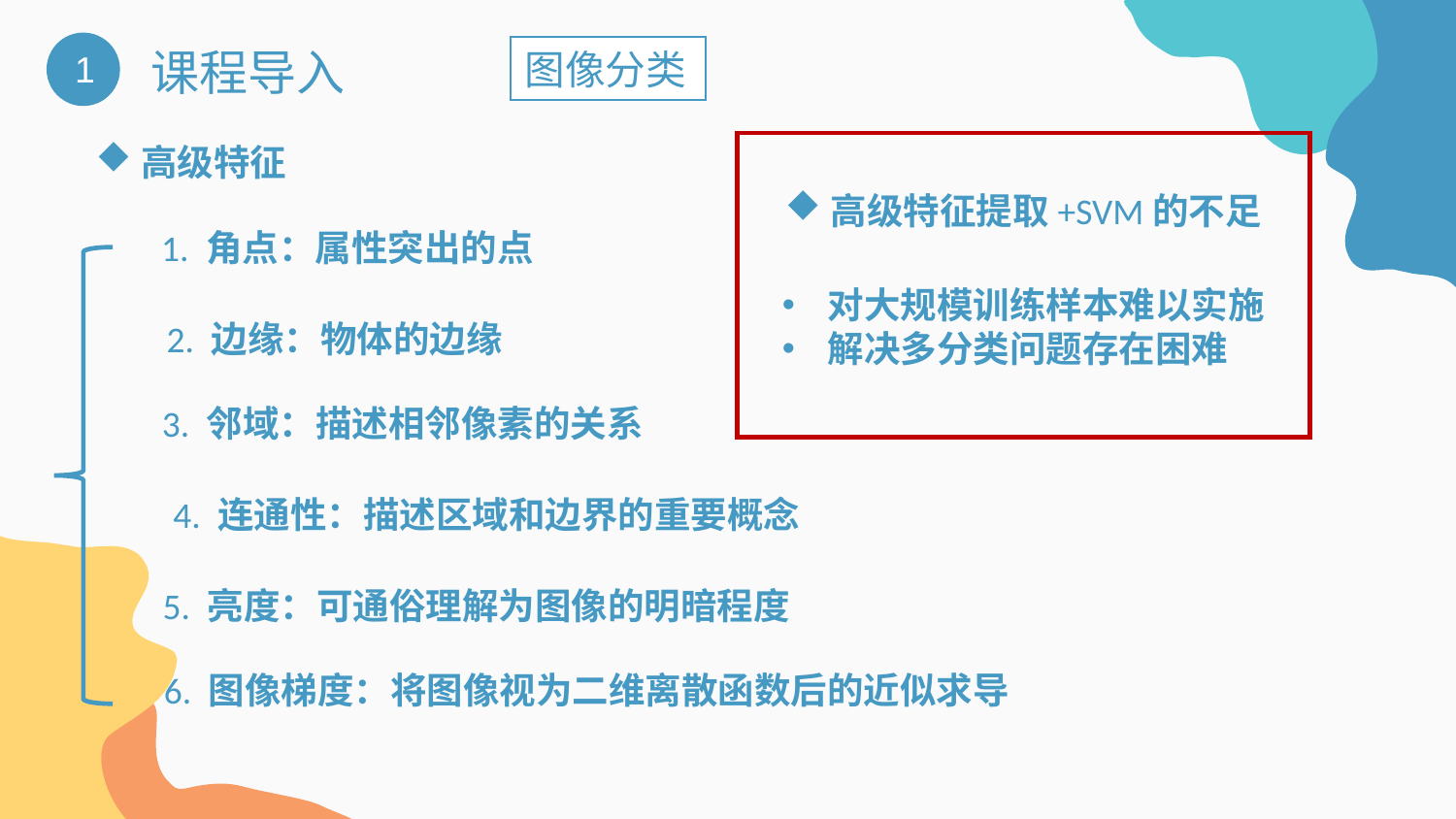

课程导入
图像分类
1
高级特征

高级特征提取+SVM的不足
1. 角点：属性突出的点

对大规模训练样本难以实施
解决多分类问题存在困难

2. 边缘：物体的边缘
3. 邻域：描述相邻像素的关系
4. 连通性：描述区域和边界的重要概念
5. 亮度：可通俗理解为图像的明暗程度
6. 图像梯度：将图像视为二维离散函数后的近似求导